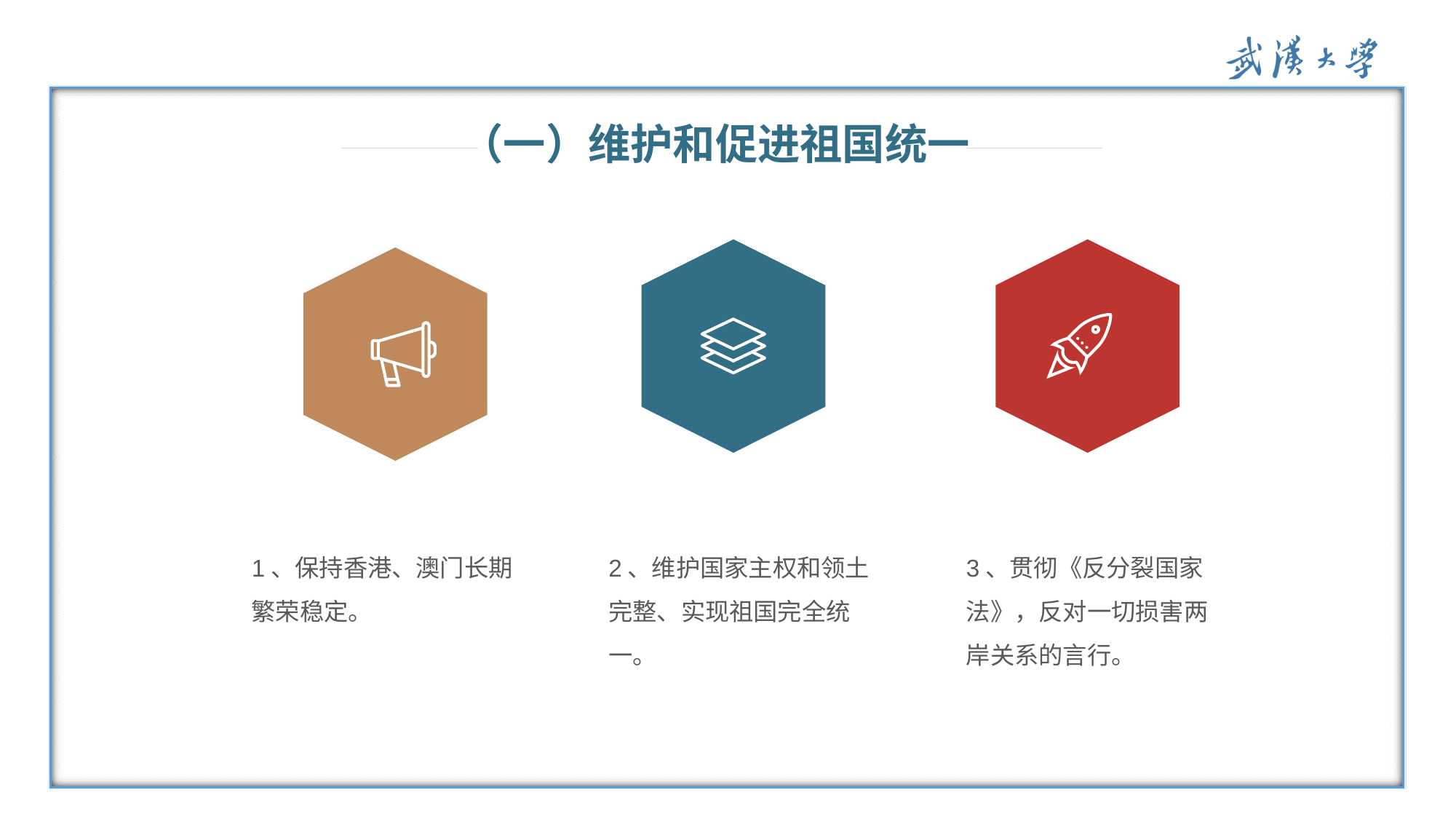

（一）维护和促进祖国统一

1、保持香港、澳门长期繁荣稳定。
2、维护国家主权和领土完整、实现祖国完全统一。
3、贯彻《反分裂国家法》，反对一切损害两岸关系的言行。